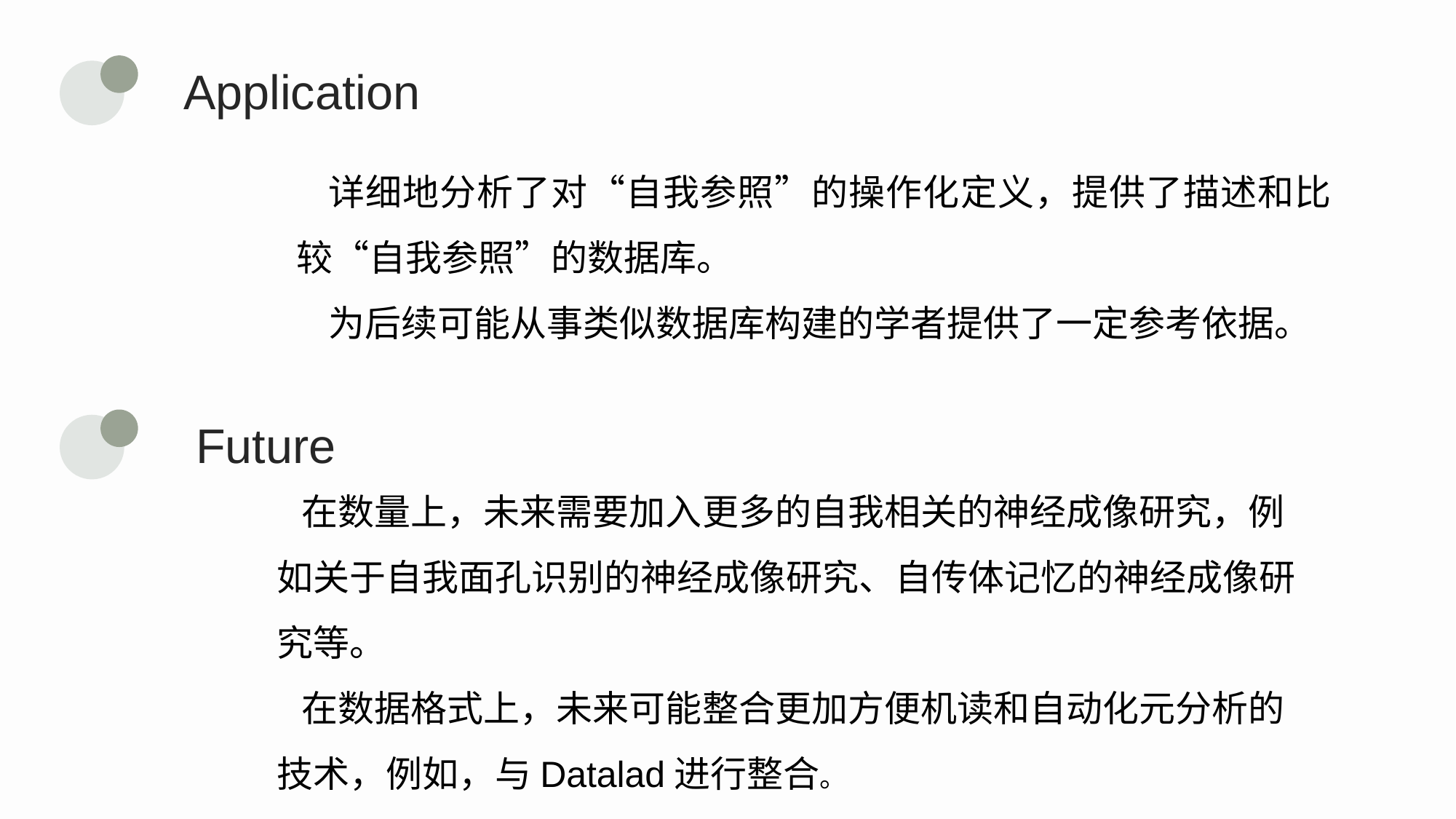

Application
详细地分析了对“自我参照”的操作化定义，提供了描述和比较“自我参照”的数据库。
为后续可能从事类似数据库构建的学者提供了一定参考依据。

Future
  在数量上，未来需要加入更多的自我相关的神经成像研究，例如关于自我面孔识别的神经成像研究、自传体记忆的神经成像研究等。
  在数据格式上，未来可能整合更加方便机读和自动化元分析的技术，例如，与Datalad进行整合。